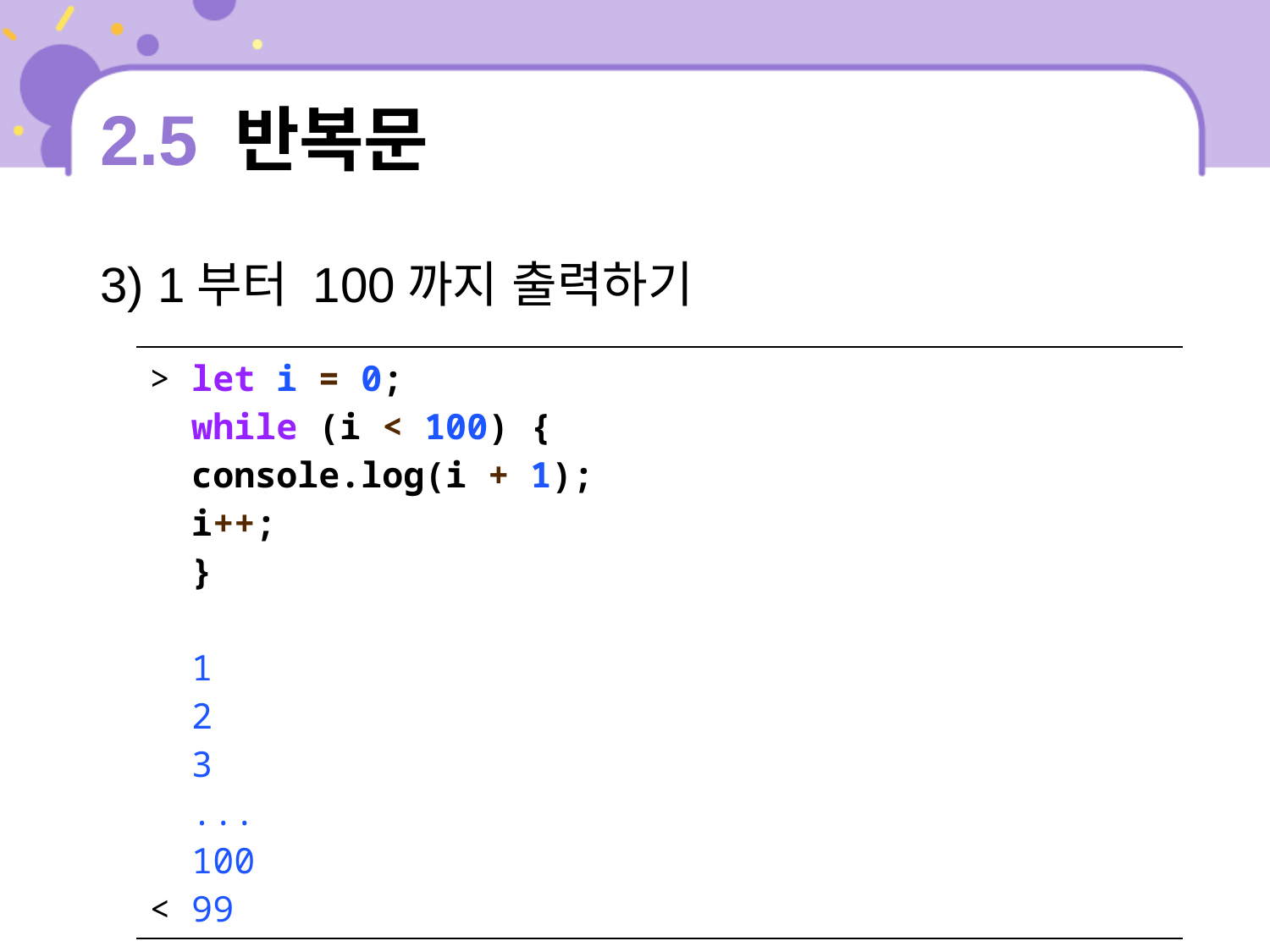

# 2.5 반복문
3) 1부터 100까지 출력하기
| > let i = 0; while (i < 100) { console.log(i + 1); i++; } 1 2 3 ... 100 < 99 |
| --- |